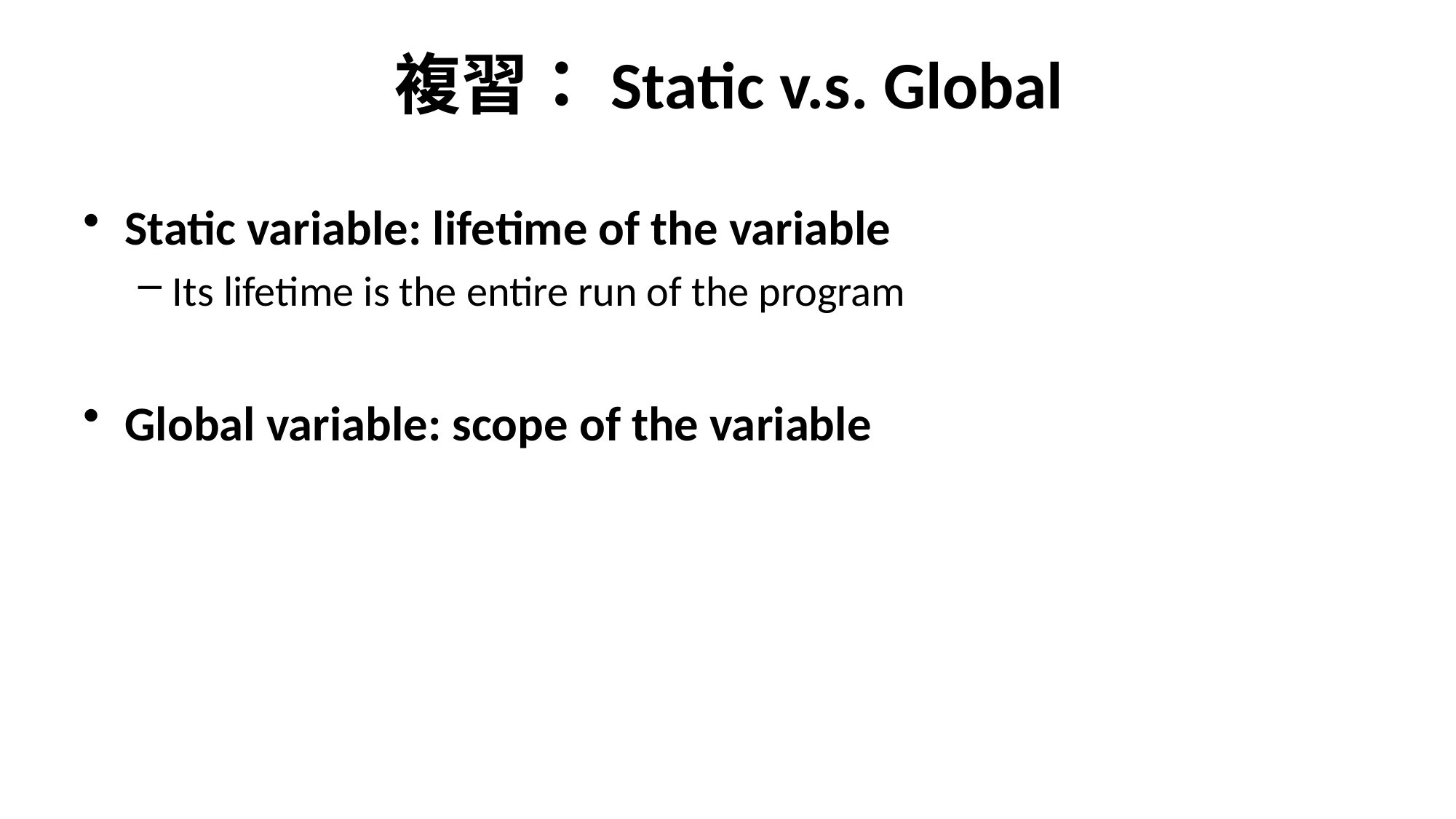

# 複習：Static v.s. Global
Static variable: lifetime of the variable
Its lifetime is the entire run of the program

Global variable: scope of the variable